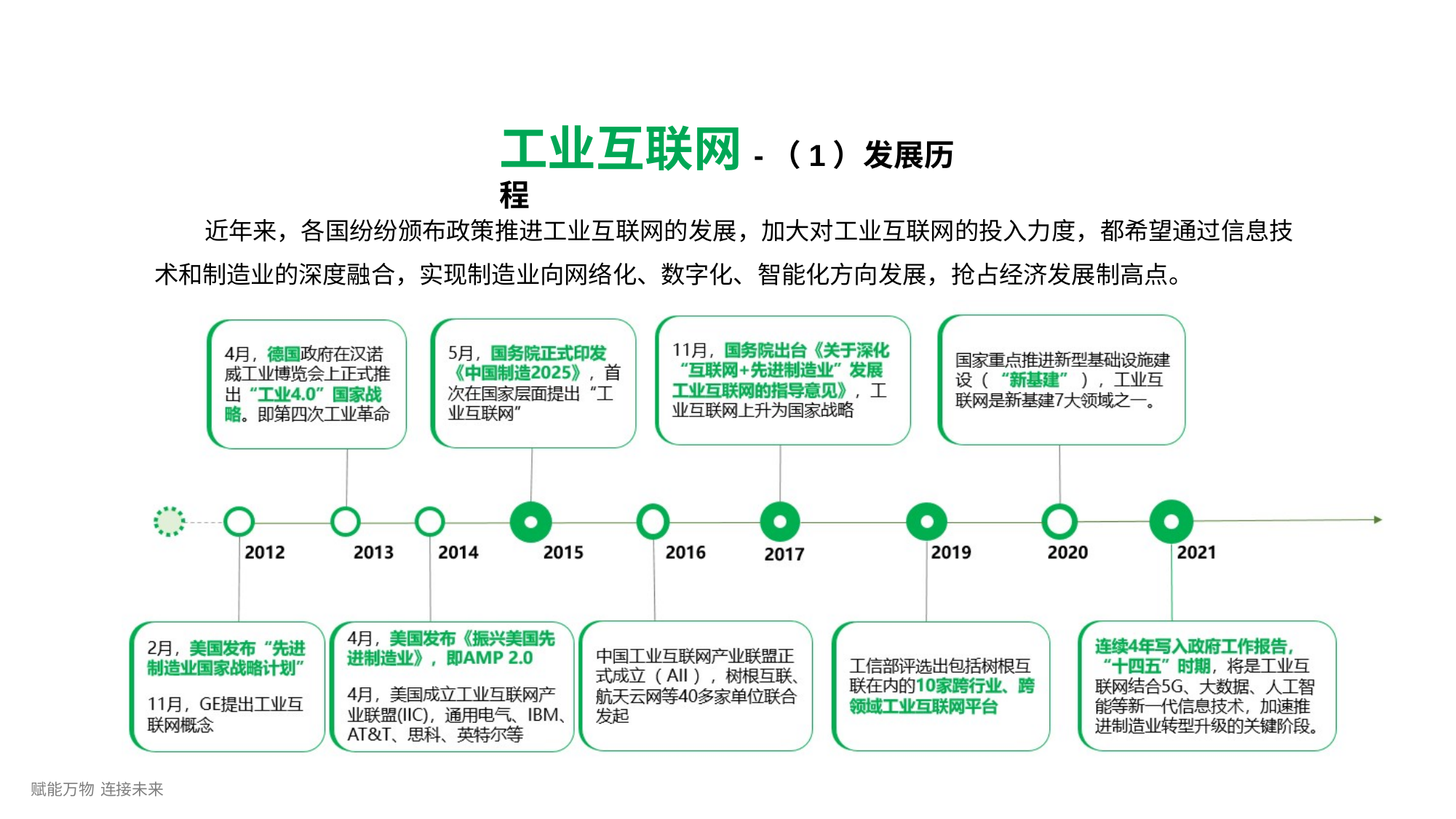

# 工业互联网-（1）发展历程
近年来，各国纷纷颁布政策推进工业互联网的发展，加大对工业互联网的投入力度，都希望通过信息技 术和制造业的深度融合，实现制造业向网络化、数字化、智能化方向发展，抢占经济发展制高点。

赋能万物 连接未来